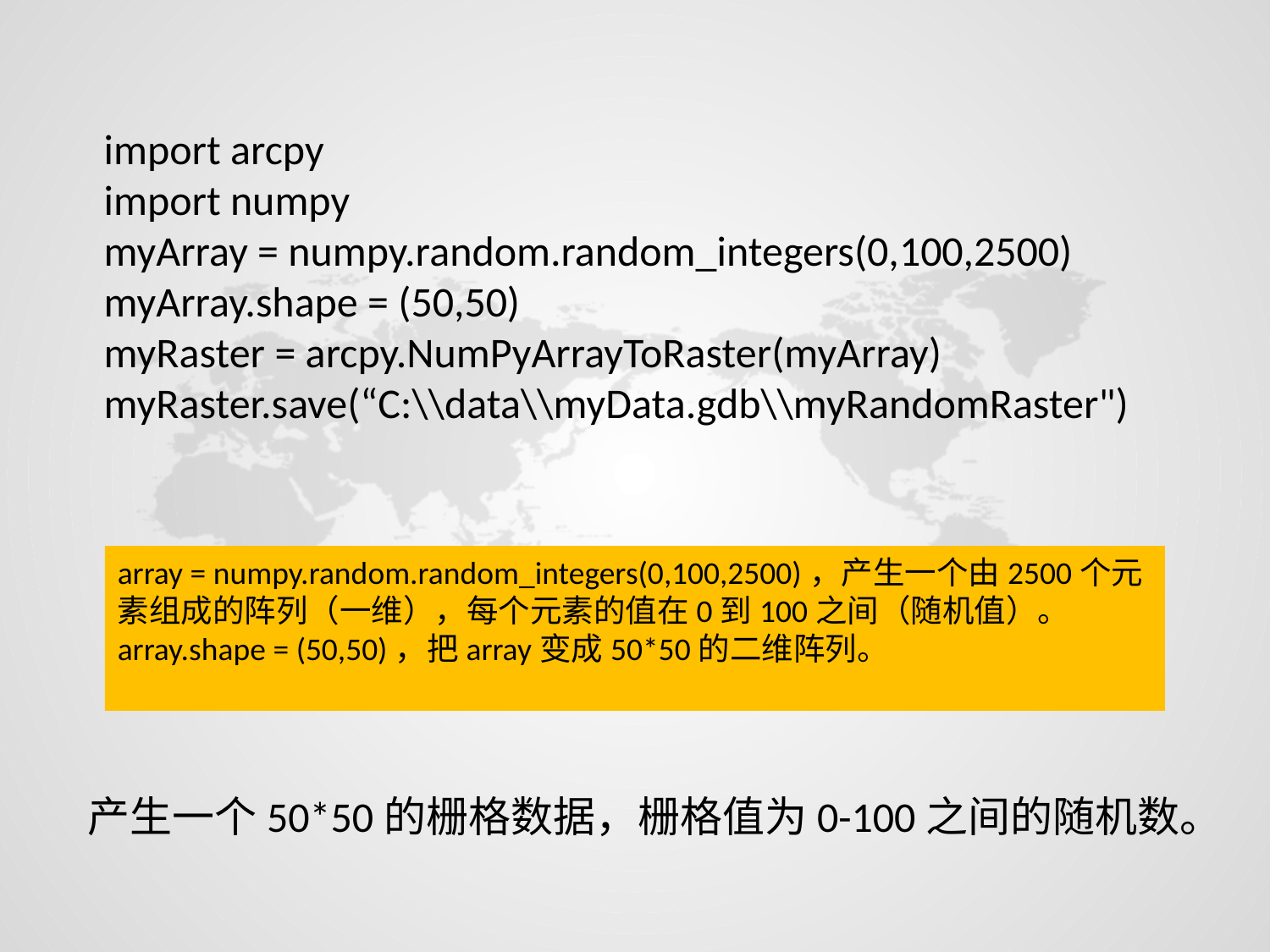

import arcpy
import numpy
myArray = numpy.random.random_integers(0,100,2500)
myArray.shape = (50,50)
myRaster = arcpy.NumPyArrayToRaster(myArray)
myRaster.save(“C:\\data\\myData.gdb\\myRandomRaster")

array = numpy.random.random_integers(0,100,2500)，产生一个由2500个元素组成的阵列（一维），每个元素的值在0到100之间（随机值）。
array.shape = (50,50)，把array变成50*50的二维阵列。

产生一个50*50的栅格数据，栅格值为0-100之间的随机数。